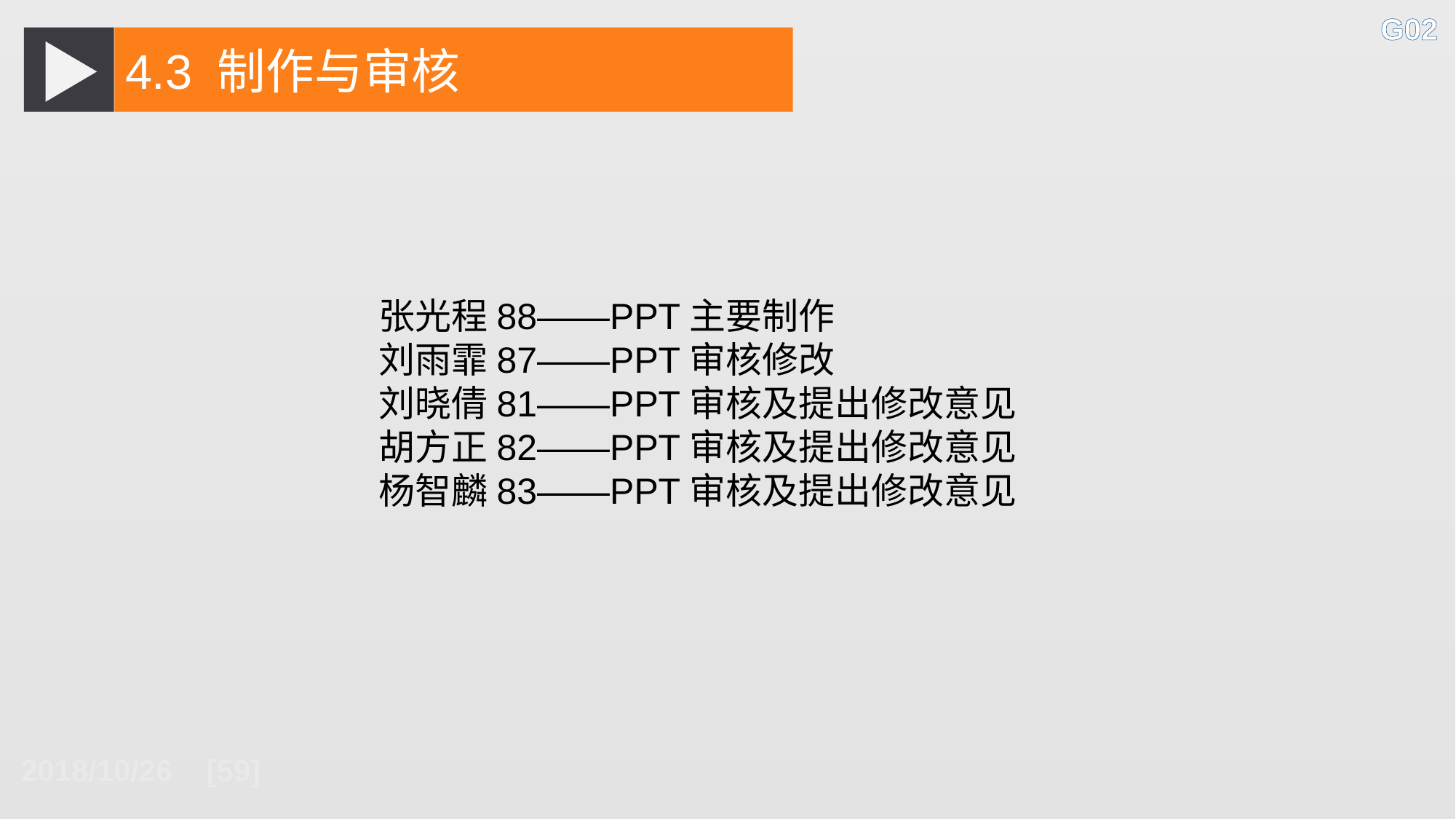

G02

4.3 制作与审核

张光程88——PPT主要制作
刘雨霏87——PPT审核修改
刘晓倩81——PPT审核及提出修改意见
胡方正82——PPT审核及提出修改意见
杨智麟83——PPT审核及提出修改意见
2018/10/26    [59]